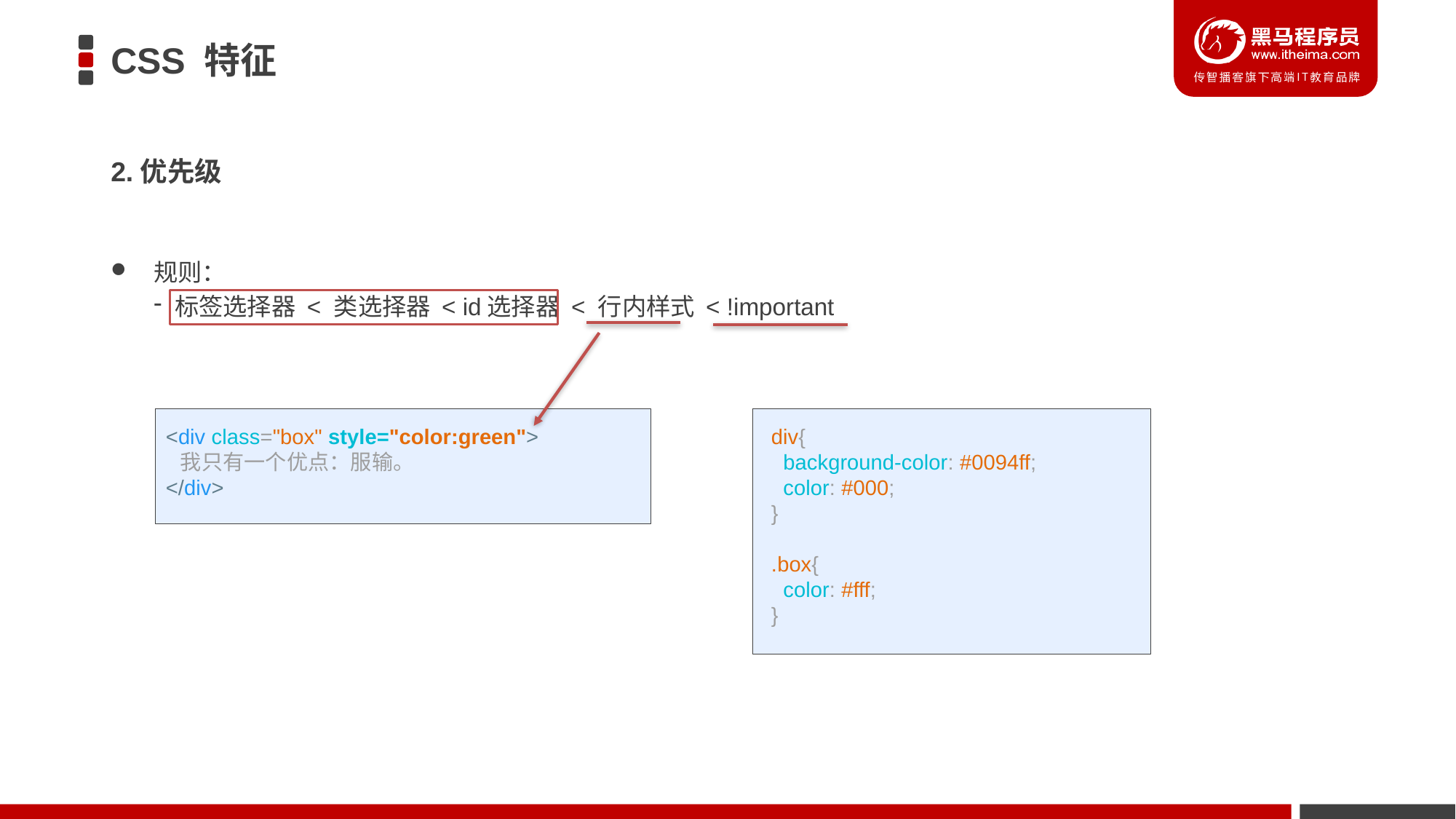

# CSS 特征
2.优先级
规则：
标签选择器 < 类选择器 < id选择器 < 行内样式 < !important

<div class="box" style="color:green">
  我只有一个优点：服输。
</div>

div{
  background-color: #0094ff;
  color: #000;
}
.box{
  color: #fff;
}